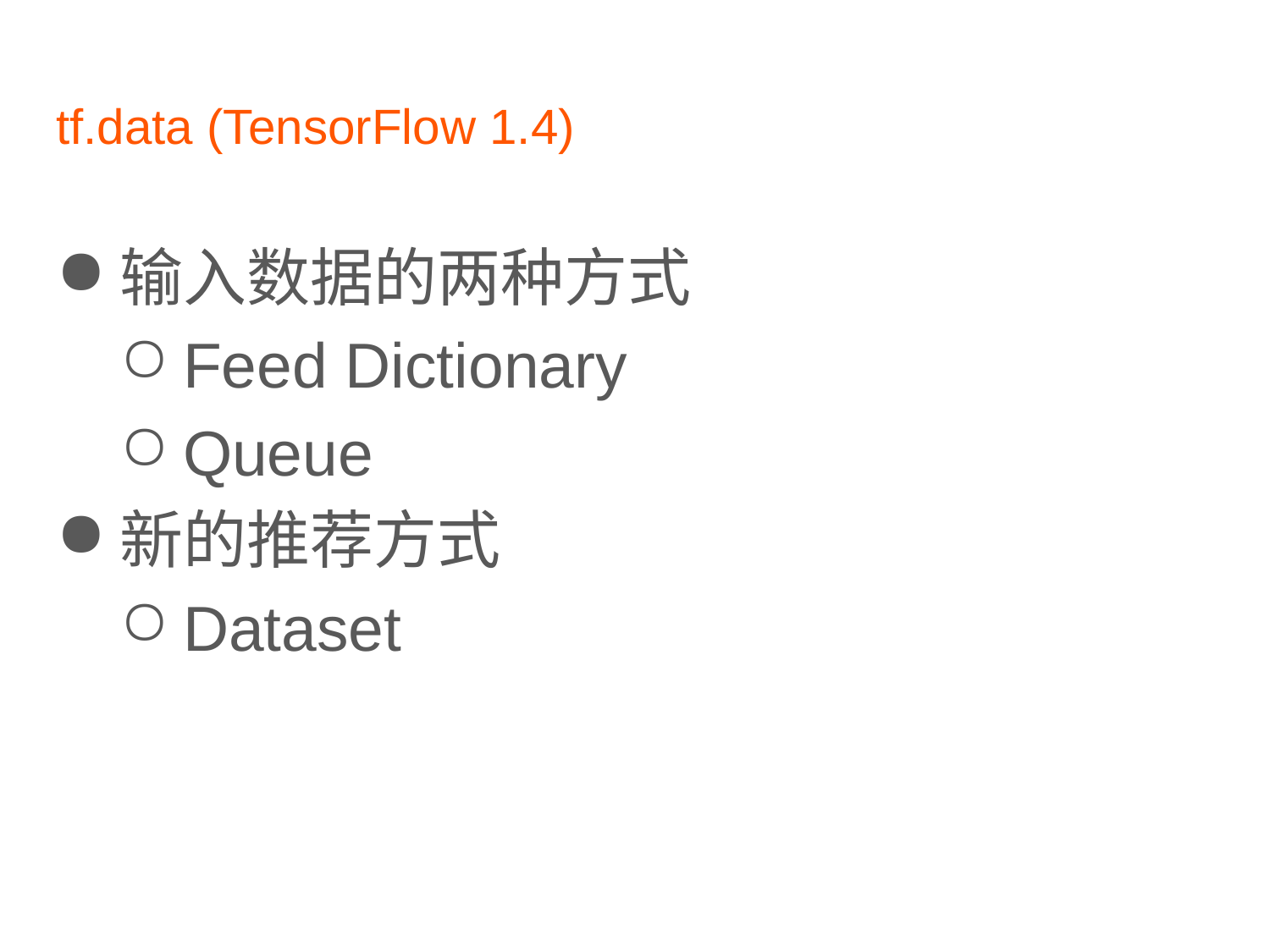

# tf.data (TensorFlow 1.4)
输入数据的两种方式
Feed Dictionary
Queue
新的推荐方式
Dataset